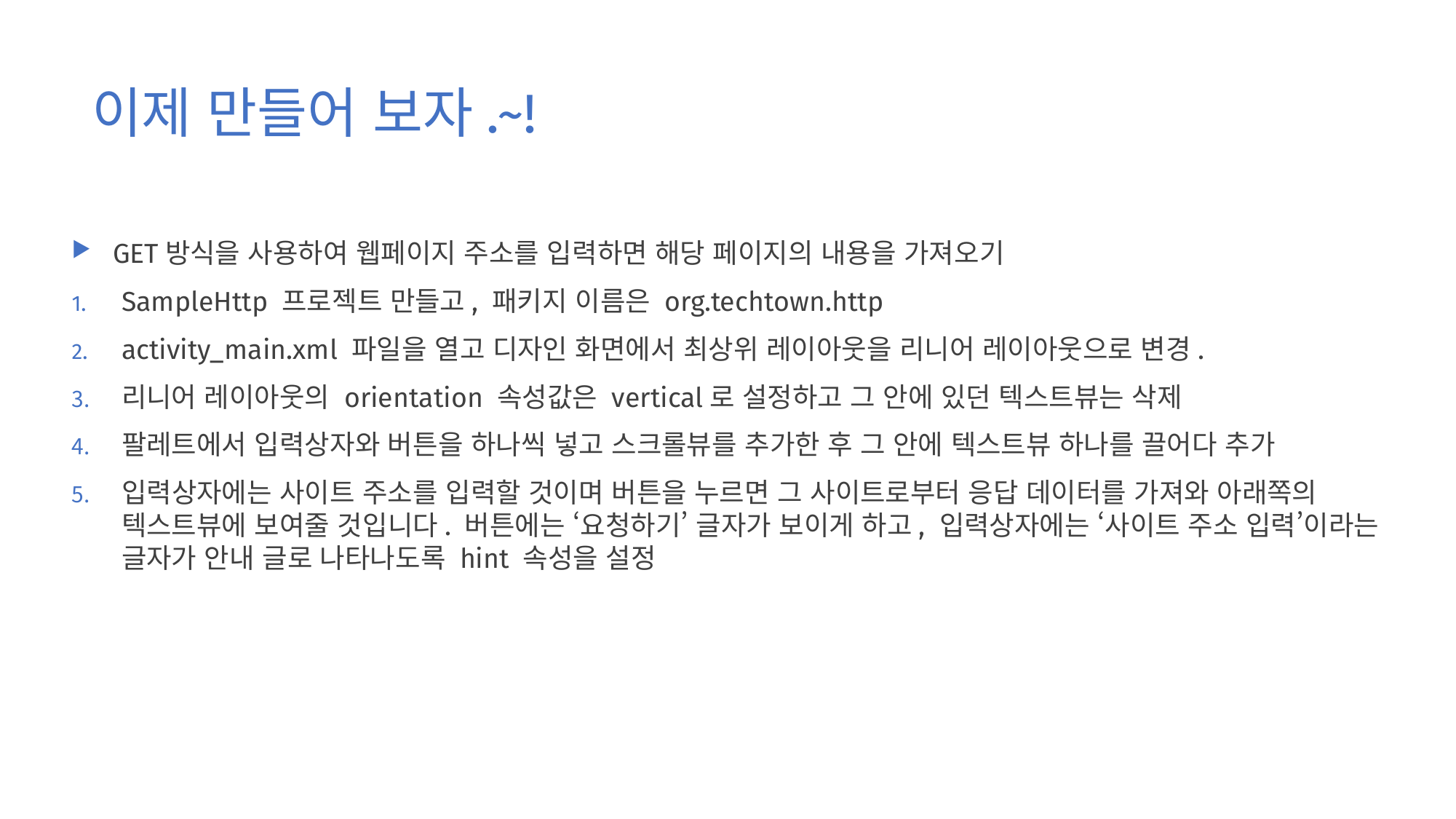

# 이제 만들어 보자.~!
GET방식을 사용하여 웹페이지 주소를 입력하면 해당 페이지의 내용을 가져오기
SampleHttp 프로젝트 만들고, 패키지 이름은 org.techtown.http
activity_main.xml 파일을 열고 디자인 화면에서 최상위 레이아웃을 리니어 레이아웃으로 변경.
리니어 레이아웃의 orientation 속성값은 vertical로 설정하고 그 안에 있던 텍스트뷰는 삭제
팔레트에서 입력상자와 버튼을 하나씩 넣고 스크롤뷰를 추가한 후 그 안에 텍스트뷰 하나를 끌어다 추가
입력상자에는 사이트 주소를 입력할 것이며 버튼을 누르면 그 사이트로부터 응답 데이터를 가져와 아래쪽의 텍스트뷰에 보여줄 것입니다. 버튼에는 ‘요청하기’ 글자가 보이게 하고, 입력상자에는 ‘사이트 주소 입력’이라는 글자가 안내 글로 나타나도록 hint 속성을 설정